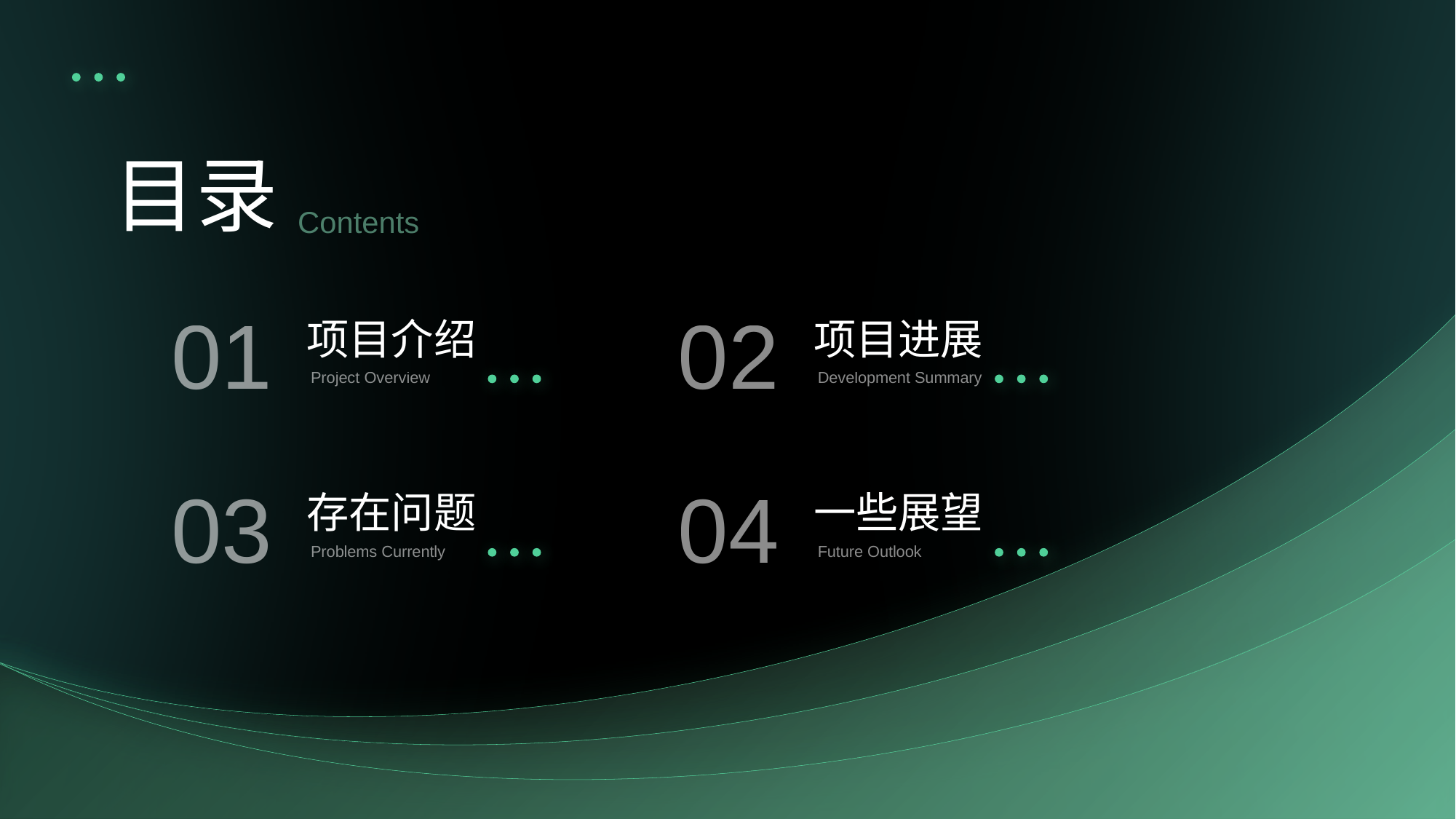

目录
Contents
01
项目介绍
Project Overview

02
项目进展
Development Summary

03
存在问题
Problems Currently

04
一些展望
Future Outlook